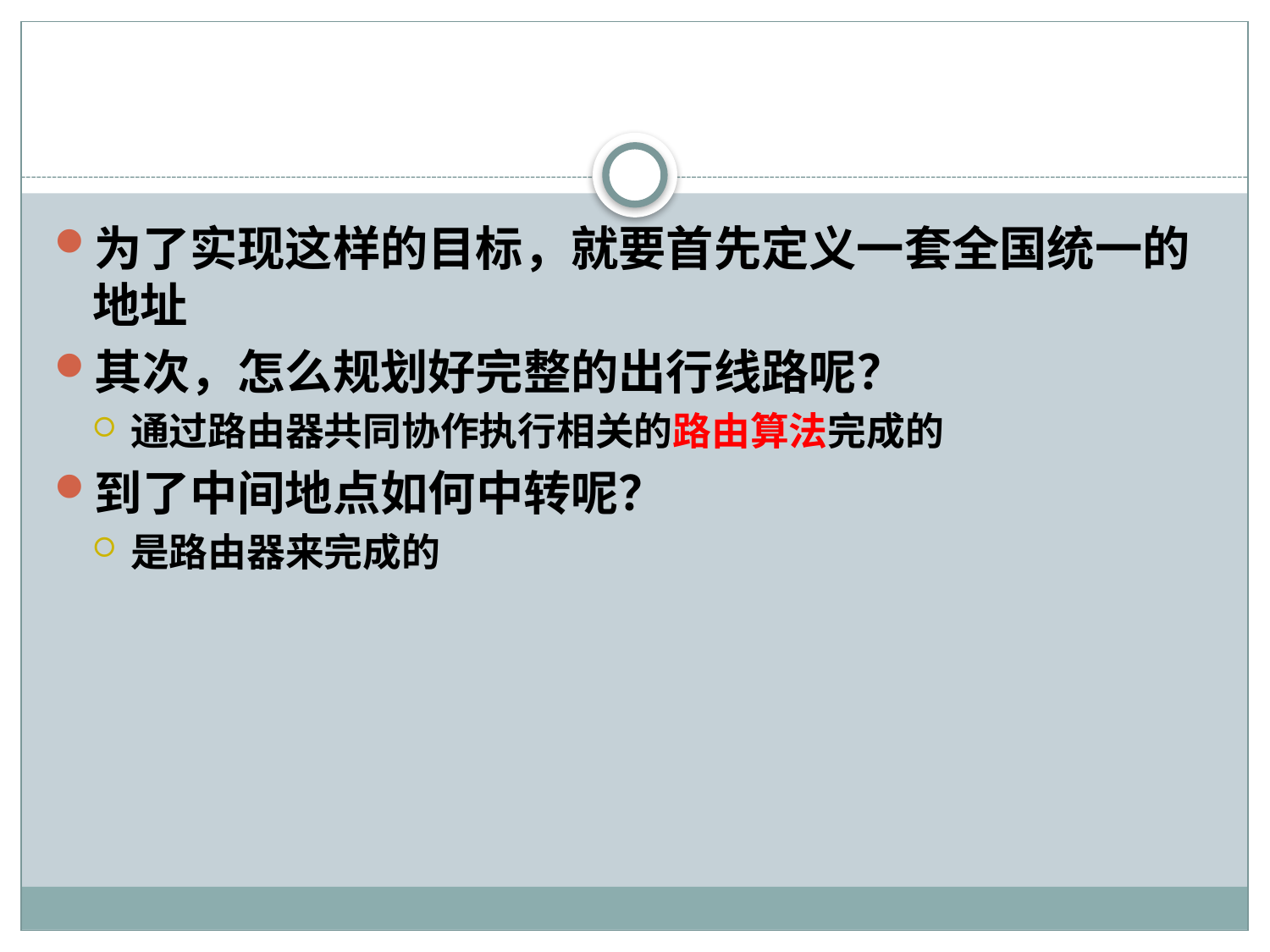

#
为了实现这样的目标，就要首先定义一套全国统一的地址
其次，怎么规划好完整的出行线路呢？
通过路由器共同协作执行相关的路由算法完成的
到了中间地点如何中转呢？
是路由器来完成的